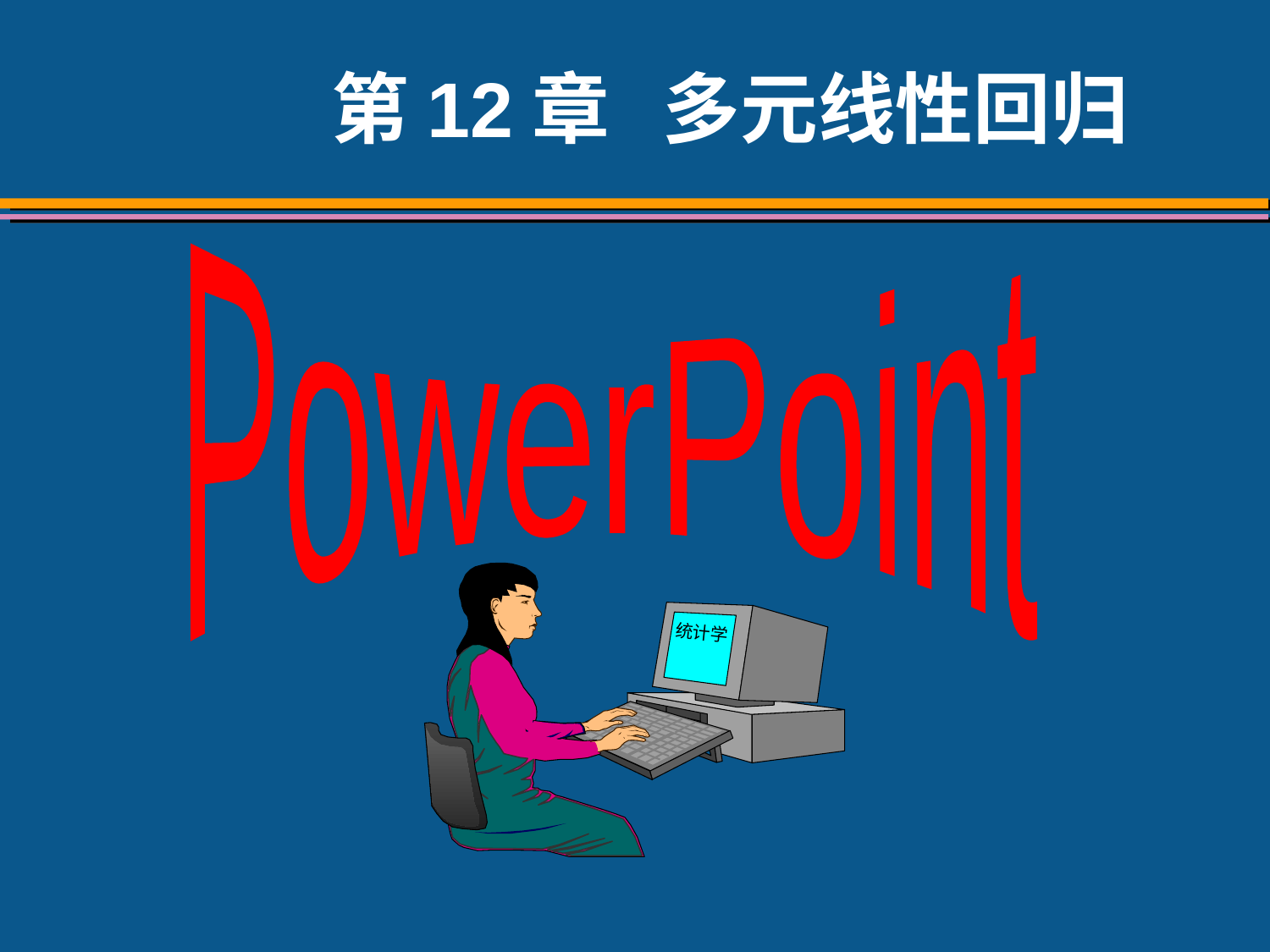

# 第12章   多元线性回归
PowerPoint

统计学

作者：中国人民大学统计学院
贾俊平